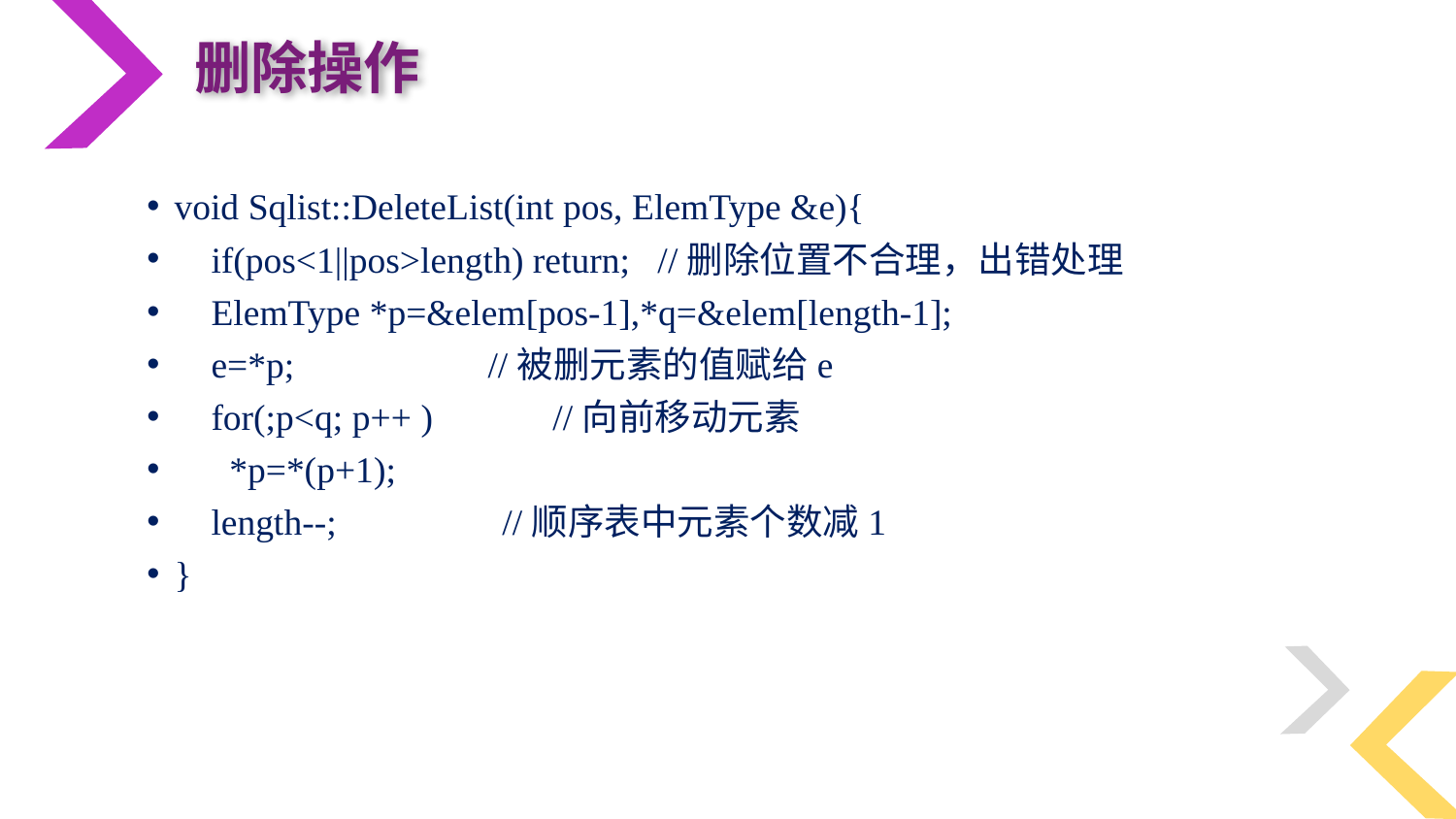

删除操作
void Sqlist::DeleteList(int pos, ElemType &e){
    if(pos<1||pos>length) return;   //删除位置不合理，出错处理
    ElemType *p=&elem[pos-1],*q=&elem[length-1];
    e=*p;                     //被删元素的值赋给e
    for(;p<q; p++ )             //向前移动元素
      *p=*(p+1);
    length--;                  //顺序表中元素个数减1
}